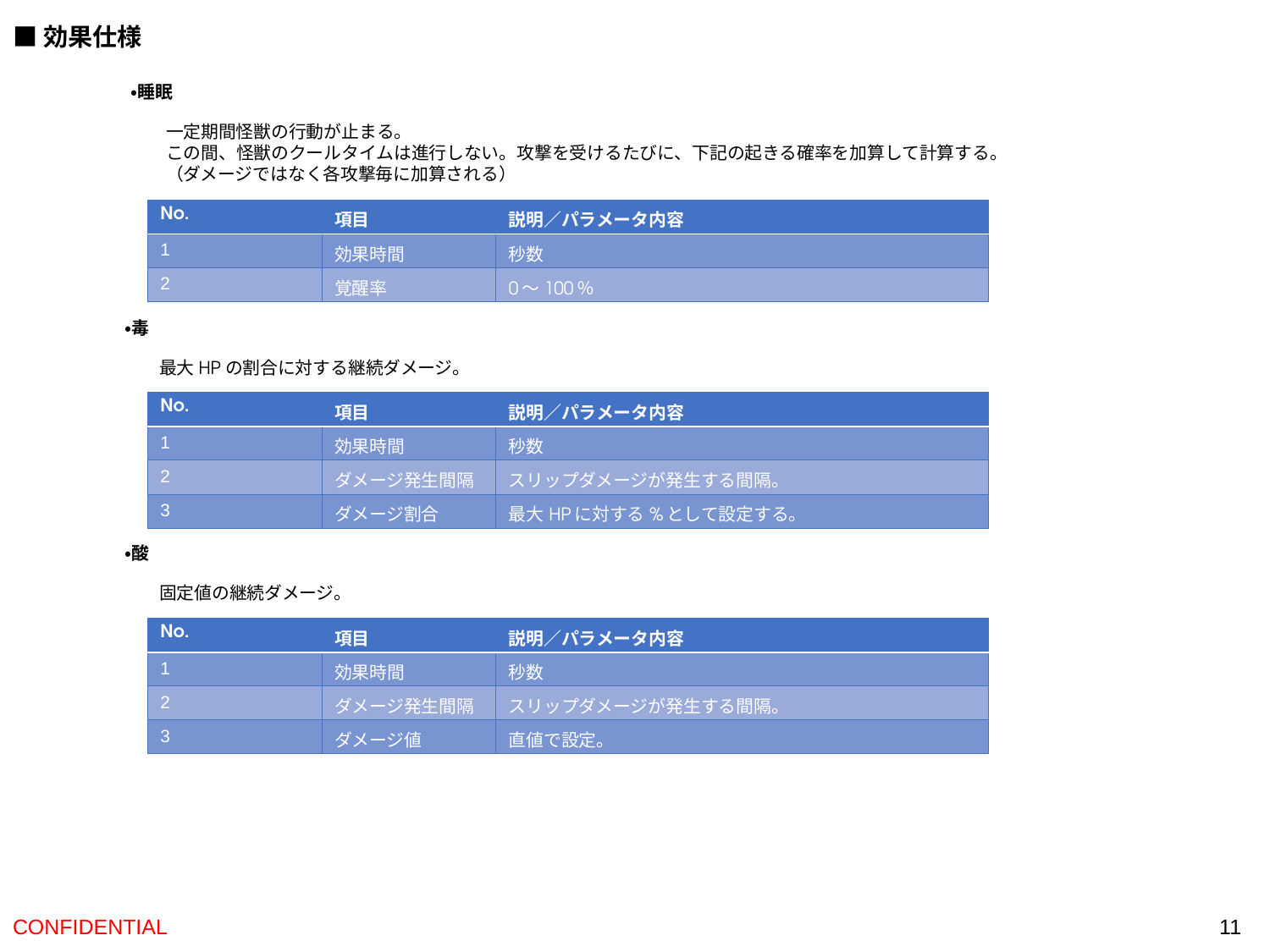

■効果仕様
・睡眠
一定期間怪獣の行動が止まる。
この間、怪獣のクールタイムは進行しない。攻撃を受けるたびに、下記の起きる確率を加算して計算する。
（ダメージではなく各攻撃毎に加算される）
| No. | 項目 | 説明／パラメータ内容 |
| --- | --- | --- |
| 1 | 効果時間 | 秒数 |
| 2 | 覚醒率 | 0～100％ |
・毒
最大HPの割合に対する継続ダメージ。
| No. | 項目 | 説明／パラメータ内容 |
| --- | --- | --- |
| 1 | 効果時間 | 秒数 |
| 2 | ダメージ発生間隔 | スリップダメージが発生する間隔。 |
| 3 | ダメージ割合 | 最大HPに対する%として設定する。 |
・酸
固定値の継続ダメージ。
| No. | 項目 | 説明／パラメータ内容 |
| --- | --- | --- |
| 1 | 効果時間 | 秒数 |
| 2 | ダメージ発生間隔 | スリップダメージが発生する間隔。 |
| 3 | ダメージ値 | 直値で設定。 |
11
CONFIDENTIAL